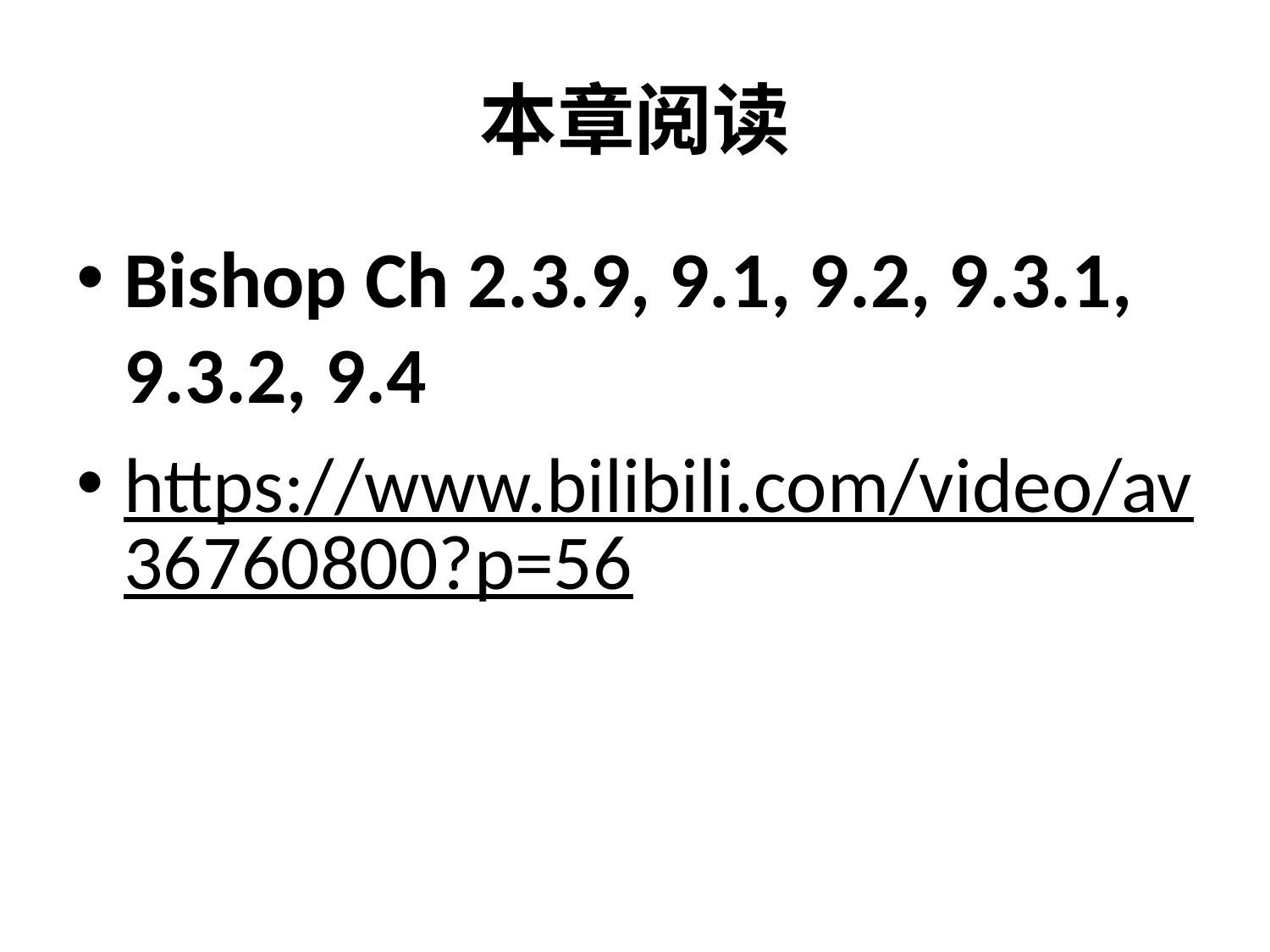

# 本章阅读
Bishop Ch 2.3.9, 9.1, 9.2, 9.3.1, 9.3.2, 9.4
https://www.bilibili.com/video/av36760800?p=56

102